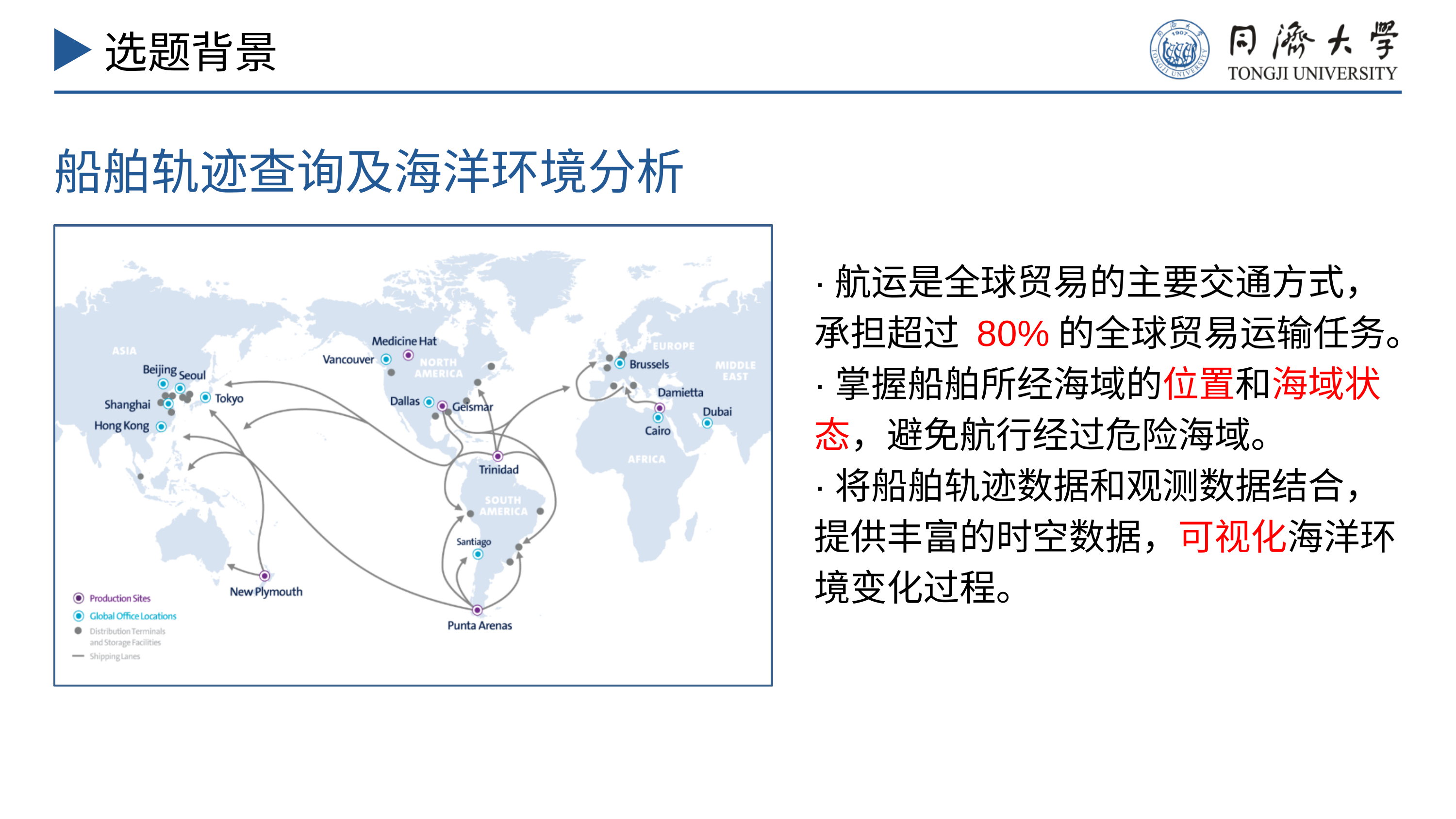

选题背景

船舶轨迹查询及海洋环境分析

·航运是全球贸易的主要交通方式，承担超过 80%的全球贸易运输任务。
·掌握船舶所经海域的位置和海域状态，避免航行经过危险海域。
·将船舶轨迹数据和观测数据结合，提供丰富的时空数据，可视化海洋环境变化过程。